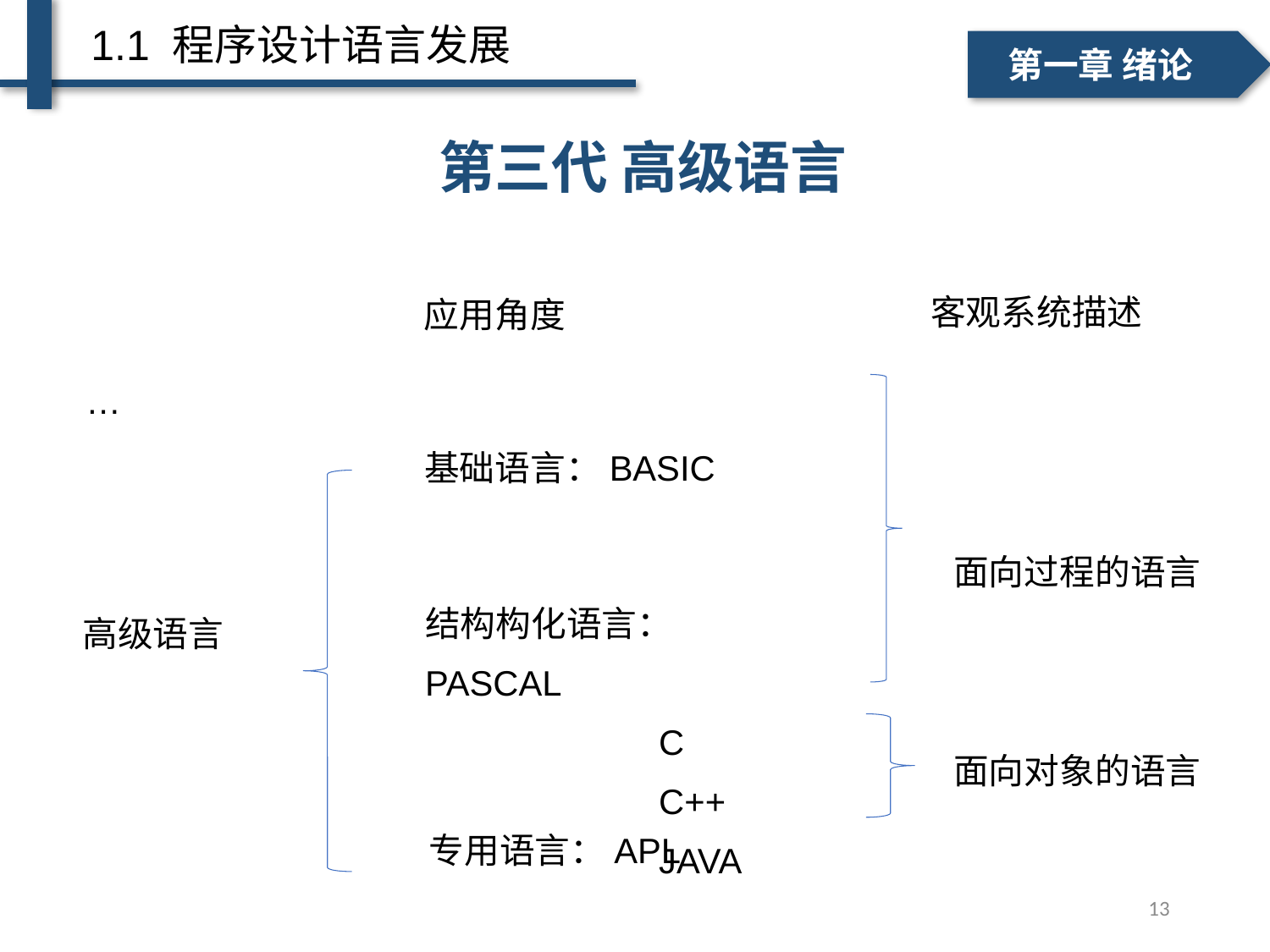

1.1 程序设计语言发展

一、个人简介
二、学术成绩

第一章 绪论

第三代 高级语言
客观系统描述
应用角度
…

基础语言：BASIC

单词级别
面向过程的语言
结构构化语言：PASCAL
                        C
                        C++
                        JAVA
高级语言
句子级别

面向对象的语言
专用语言：APL
13